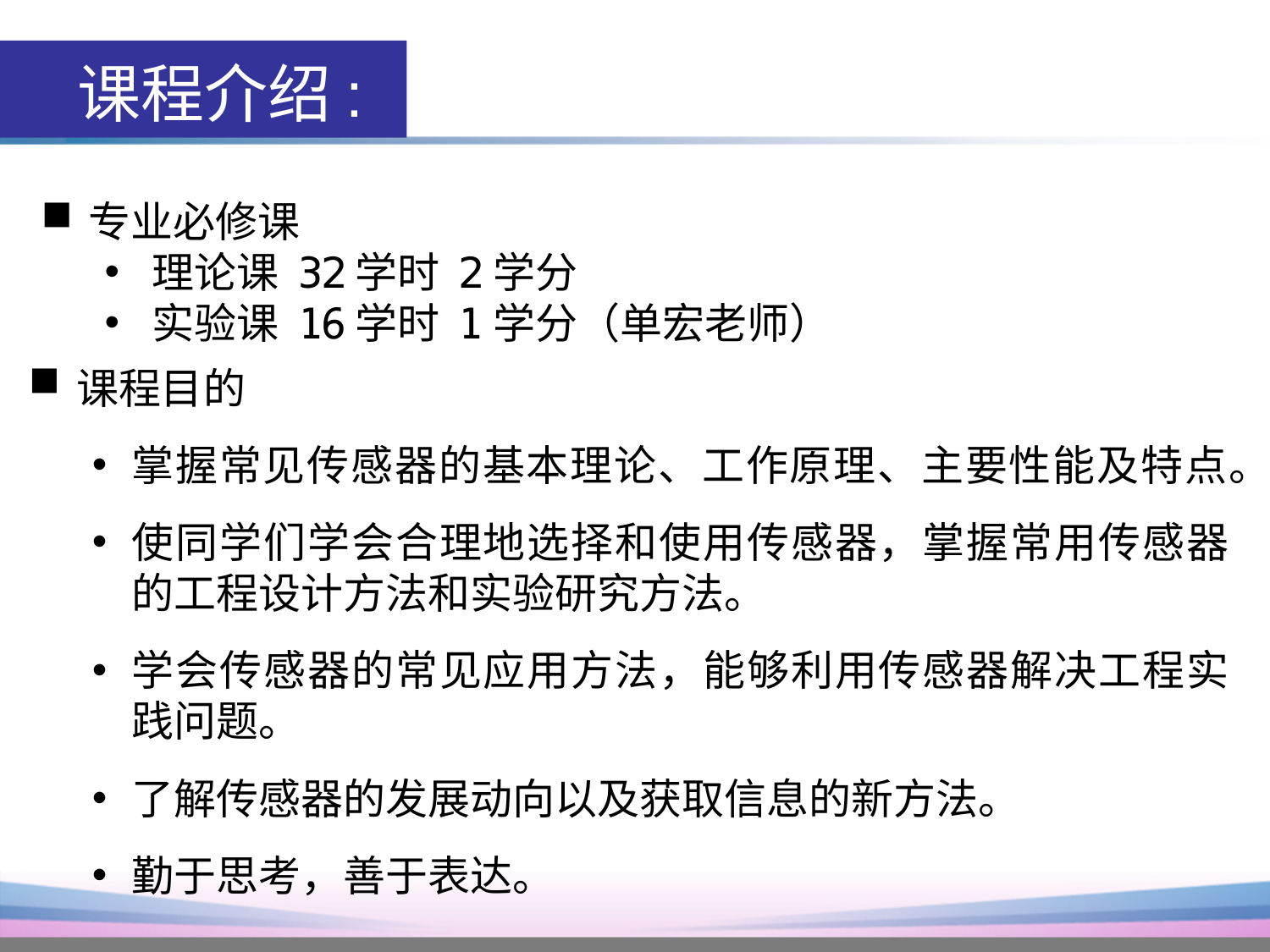

课程介绍:
专业必修课
理论课 32学时 2学分
实验课 16学时 1学分（单宏老师）
课程目的
掌握常见传感器的基本理论、工作原理、主要性能及特点。
使同学们学会合理地选择和使用传感器，掌握常用传感器的工程设计方法和实验研究方法。
学会传感器的常见应用方法，能够利用传感器解决工程实践问题。
了解传感器的发展动向以及获取信息的新方法。
勤于思考，善于表达。